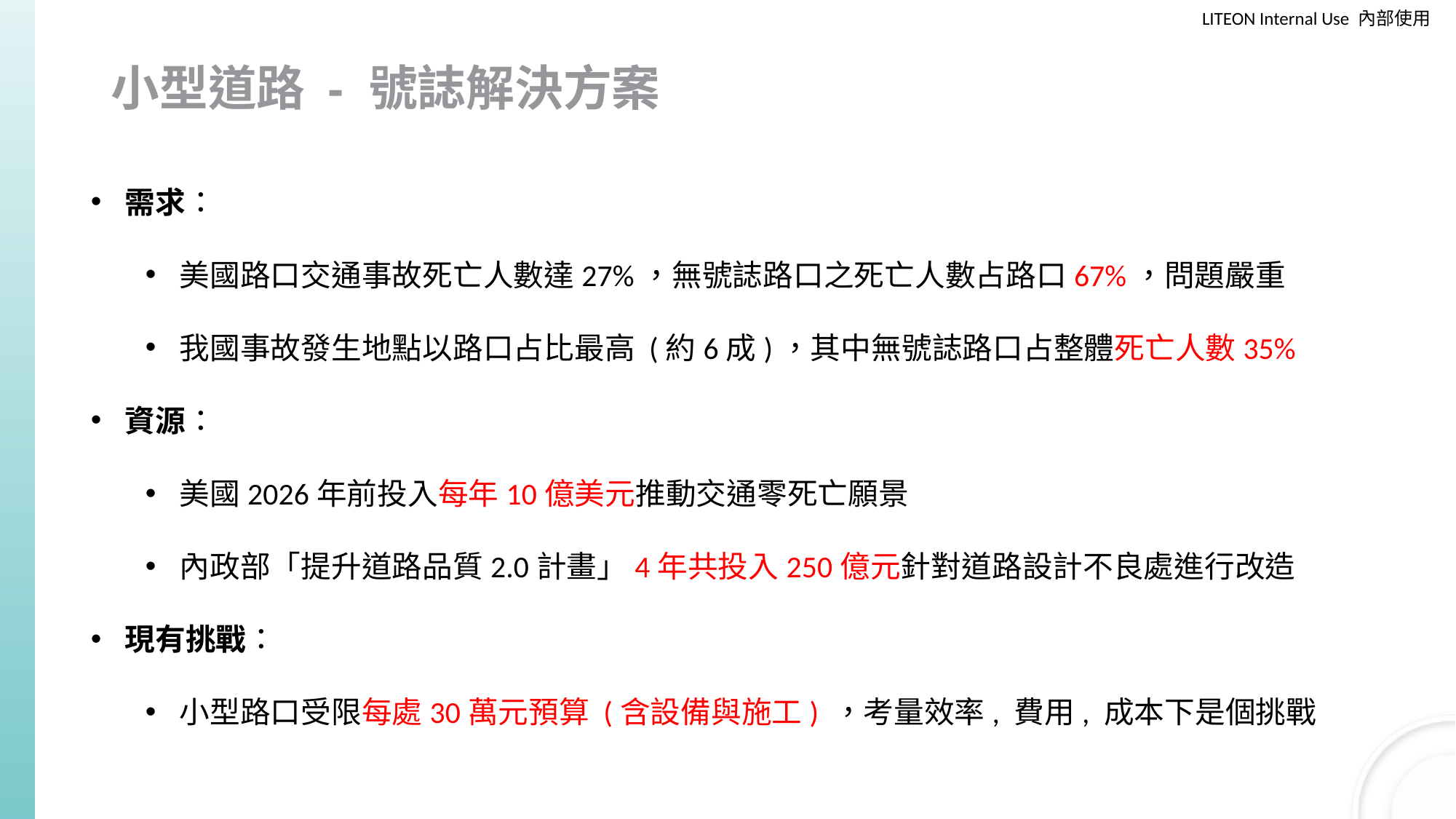

# 小型道路 - 號誌解決方案
傳統作法 :
Camera x4 = 40000
Camera(安裝費) x4 = 40000
4G Router : 5000
4G 電信費(月) : 1399 * 12(年) = 16788
控制機箱 : 15000
IPC x 2 = 80000
拉線及耗材 : 10000
總計 : 206788 (TWD)
需求：
美國路口交通事故死亡人數達27%，無號誌路口之死亡人數占路口67%，問題嚴重
我國事故發生地點以路口占比最高 (約6成)，其中無號誌路口占整體死亡人數35%
資源：
美國2026年前投入每年10億美元推動交通零死亡願景
內政部「提升道路品質2.0計畫」4年共投入250億元針對道路設計不良處進行改造
現有挑戰：
小型路口受限每處30萬元預算 (含設備與施工) ，考量效率, 費用, 成本下是個挑戰
InterLux :
InterLux 單機 :6萬 x2 = 12萬
網路(4G/5G/光纖) :1300
拉線 : 10000
InterLux 安裝費 : 20000
總計 : 153000 (TWD)